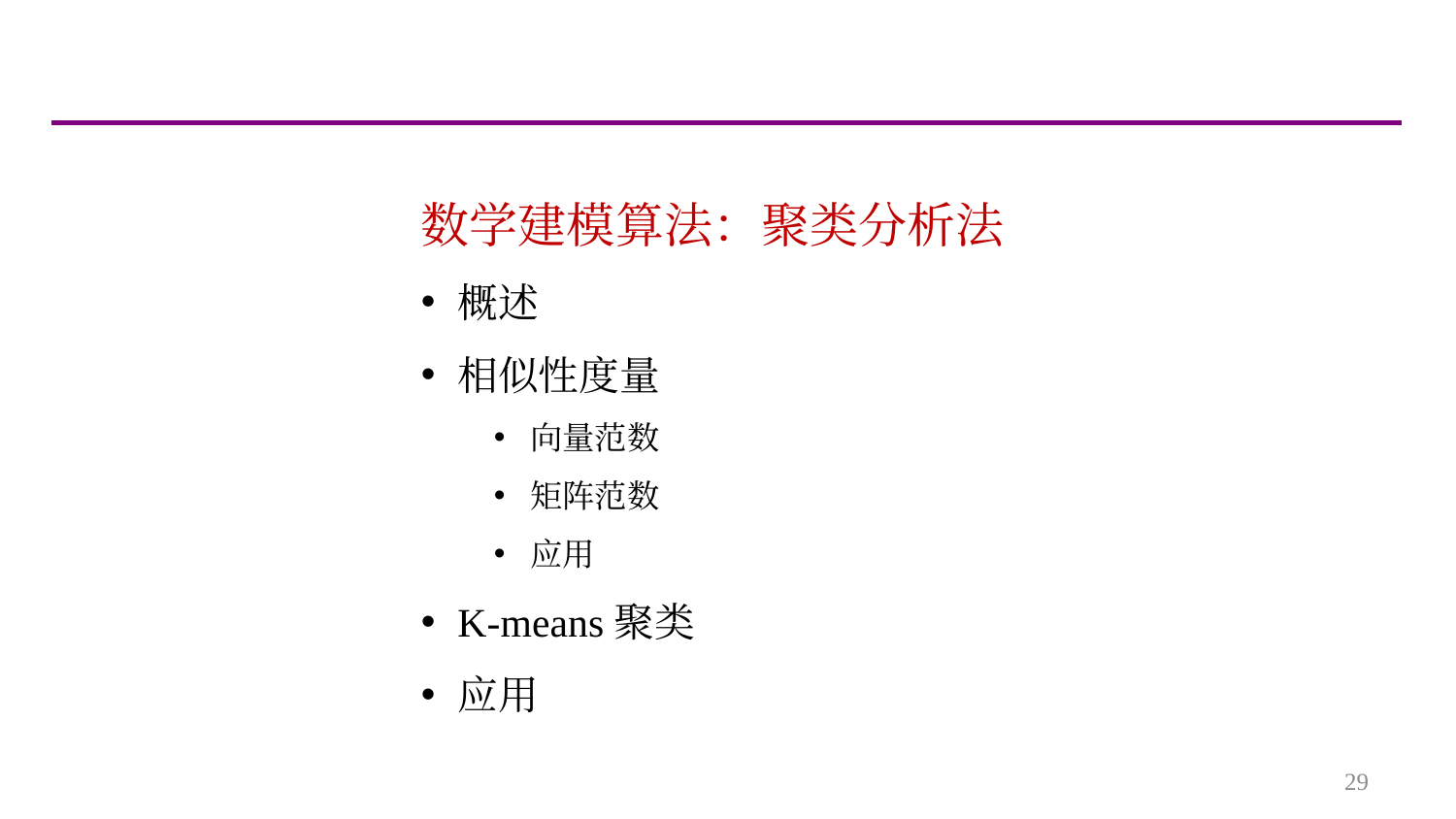

数学建模算法：聚类分析法
概述
相似性度量
向量范数
矩阵范数
应用
K-means聚类
应用
29